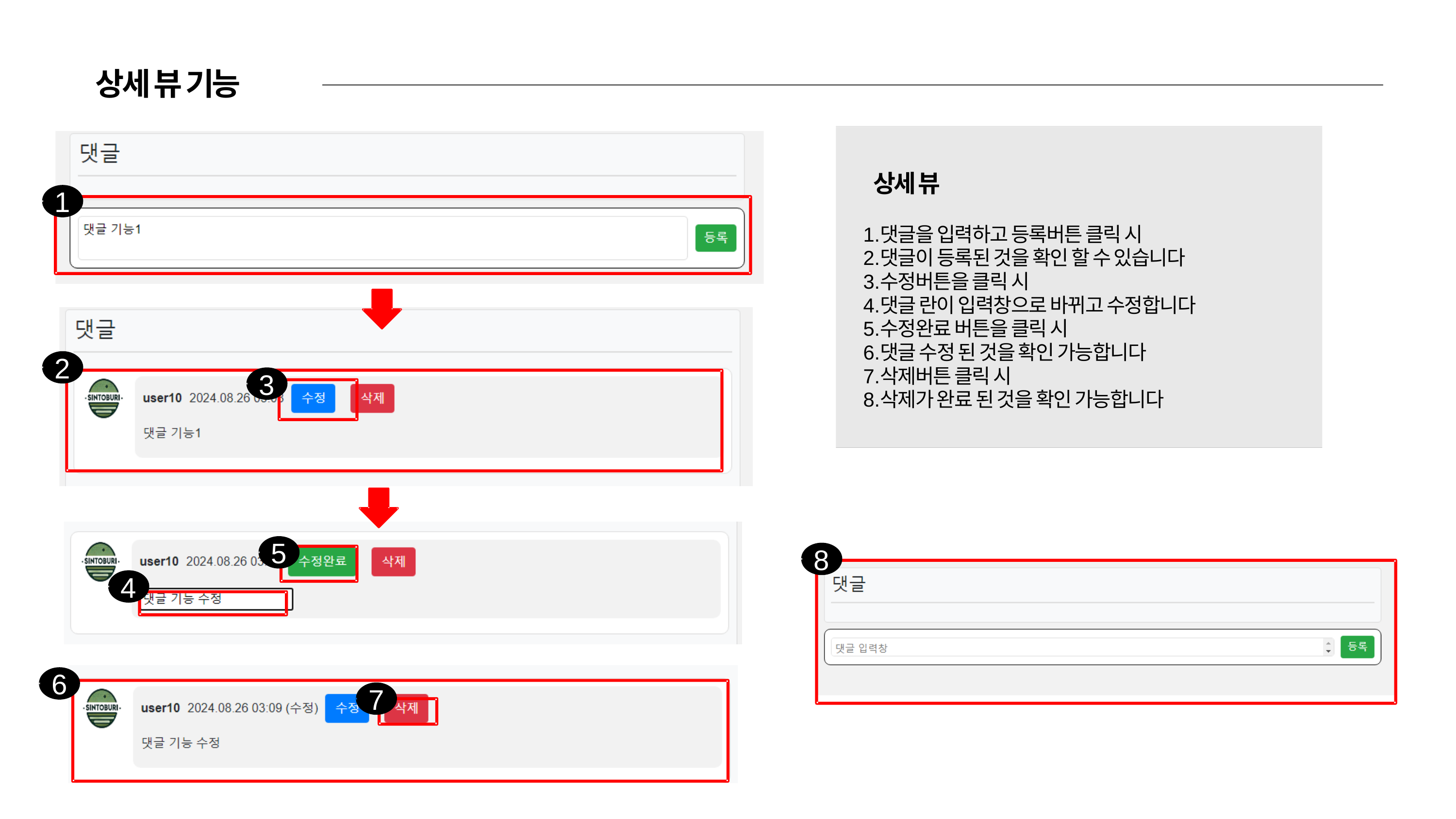

상세 뷰 기능

상세 뷰

1

댓글을 입력하고 등록버튼 클릭 시
댓글이 등록된 것을 확인 할 수 있습니다
수정버튼을 클릭 시
댓글 란이 입력창으로 바뀌고 수정합니다
수정완료 버튼을 클릭 시
댓글 수정 된 것을 확인 가능합니다
삭제버튼 클릭 시
삭제가 완료 된 것을 확인 가능합니다

2

3

5

8

4

6

7